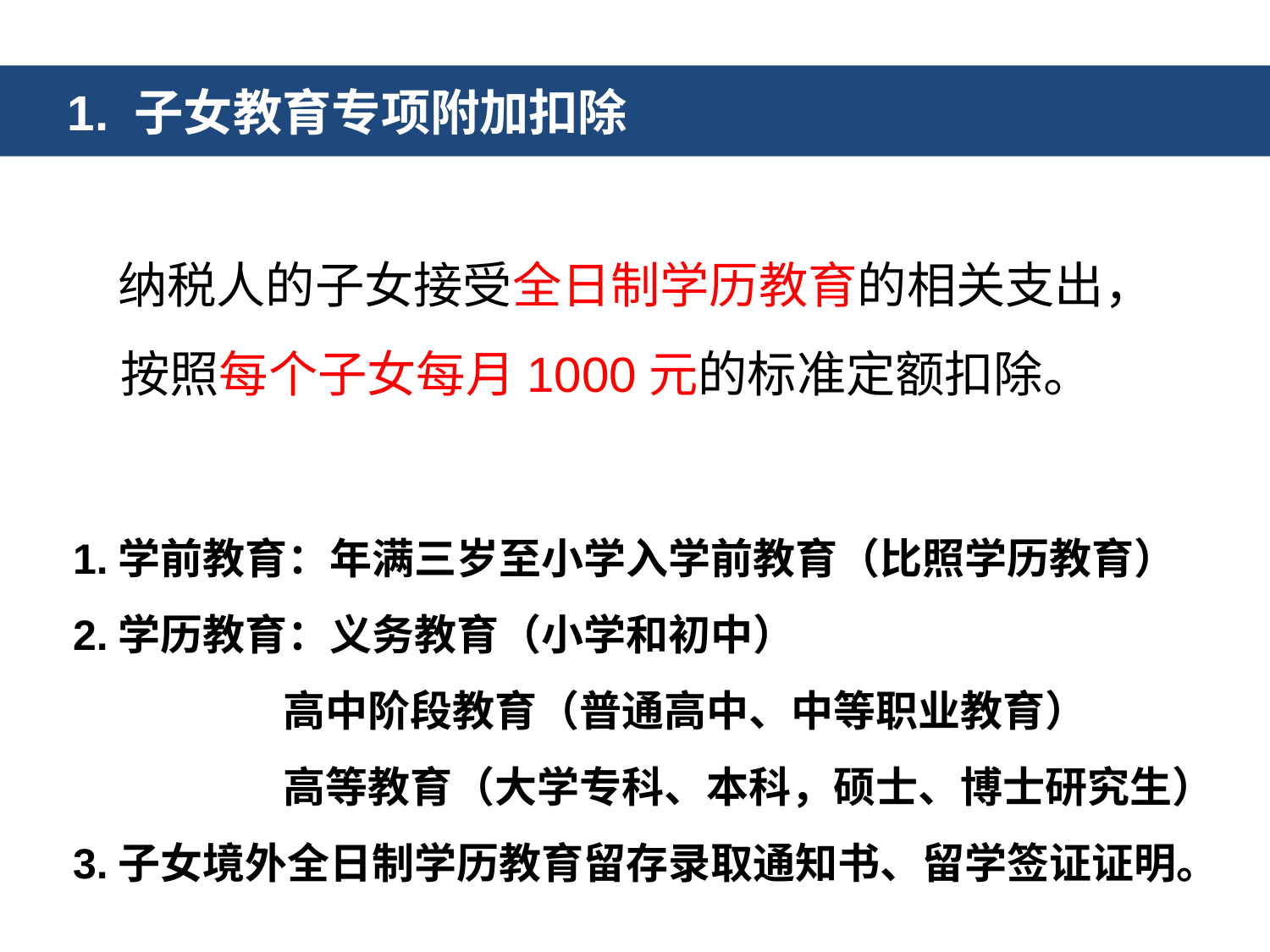

1. 子女教育专项附加扣除
   纳税人的子女接受全日制学历教育的相关支出，按照每个子女每月1000元的标准定额扣除。
1.学前教育：年满三岁至小学入学前教育（比照学历教育）
2.学历教育：义务教育（小学和初中）
                     高中阶段教育（普通高中、中等职业教育）
                     高等教育（大学专科、本科，硕士、博士研究生）
3.子女境外全日制学历教育留存录取通知书、留学签证证明。